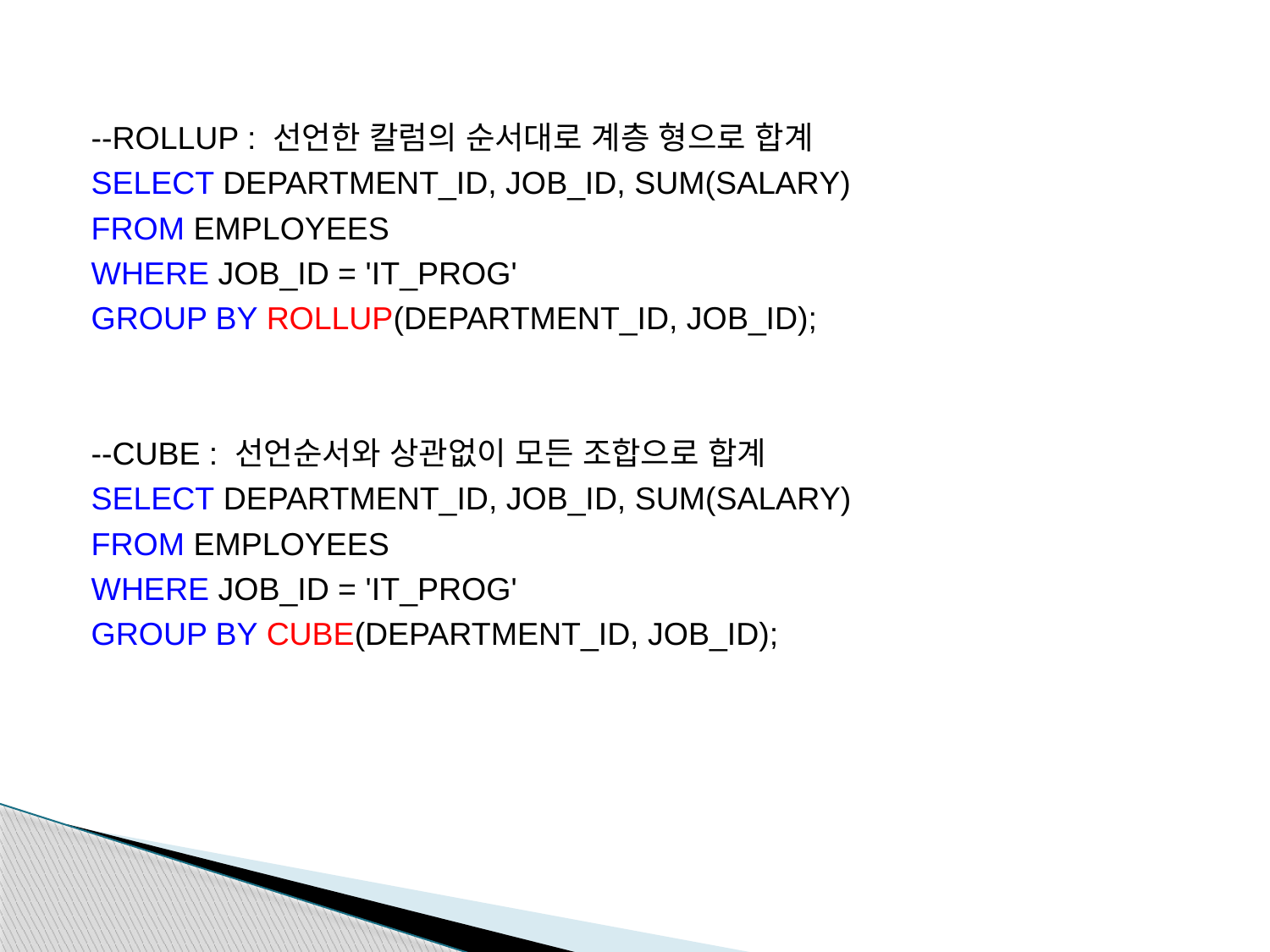

--ROLLUP : 선언한 칼럼의 순서대로 계층 형으로 합계
SELECT DEPARTMENT_ID, JOB_ID, SUM(SALARY)
FROM EMPLOYEES
WHERE JOB_ID = 'IT_PROG'
GROUP BY ROLLUP(DEPARTMENT_ID, JOB_ID);

--CUBE : 선언순서와 상관없이 모든 조합으로 합계
SELECT DEPARTMENT_ID, JOB_ID, SUM(SALARY)
FROM EMPLOYEES
WHERE JOB_ID = 'IT_PROG'
GROUP BY CUBE(DEPARTMENT_ID, JOB_ID);